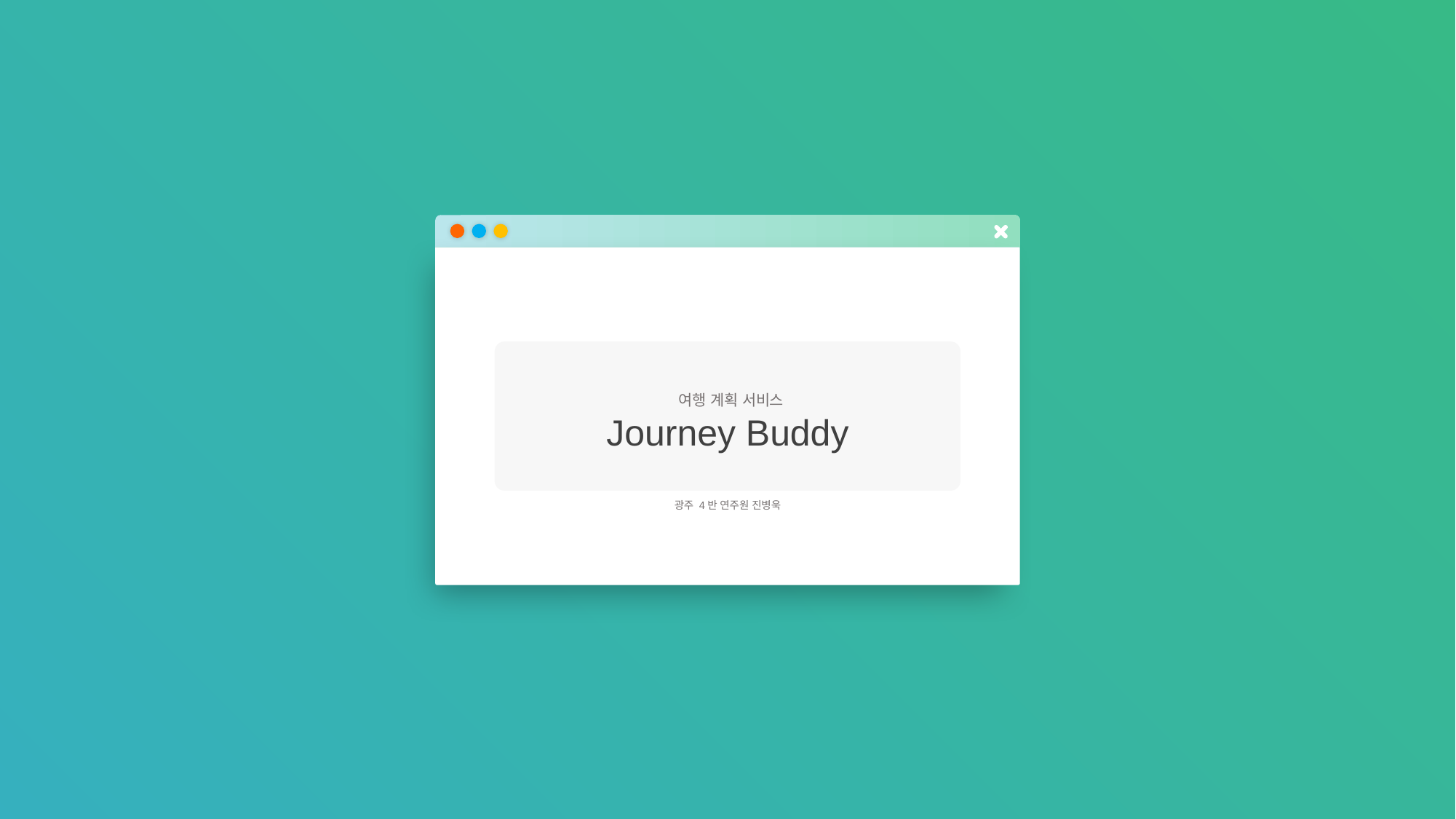

여행 계획 서비스
Journey Buddy
광주 4반 연주원 진병욱